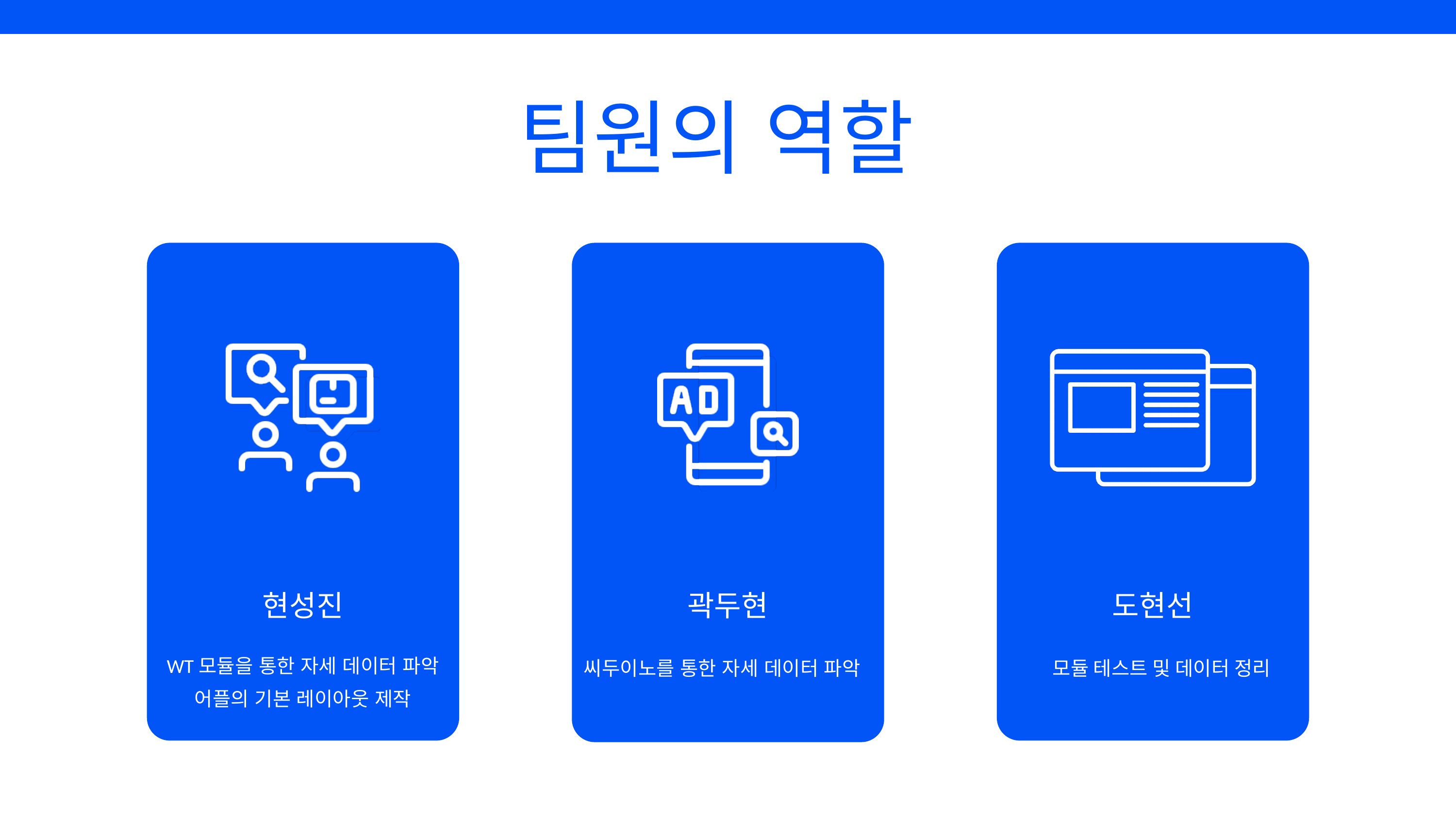

팀원의 역할

현성진
곽두현
도현선
WT모듈을 통한 자세 데이터 파악
어플의 기본 레이아웃 제작
모듈 테스트 및 데이터 정리
씨두이노를 통한 자세 데이터 파악